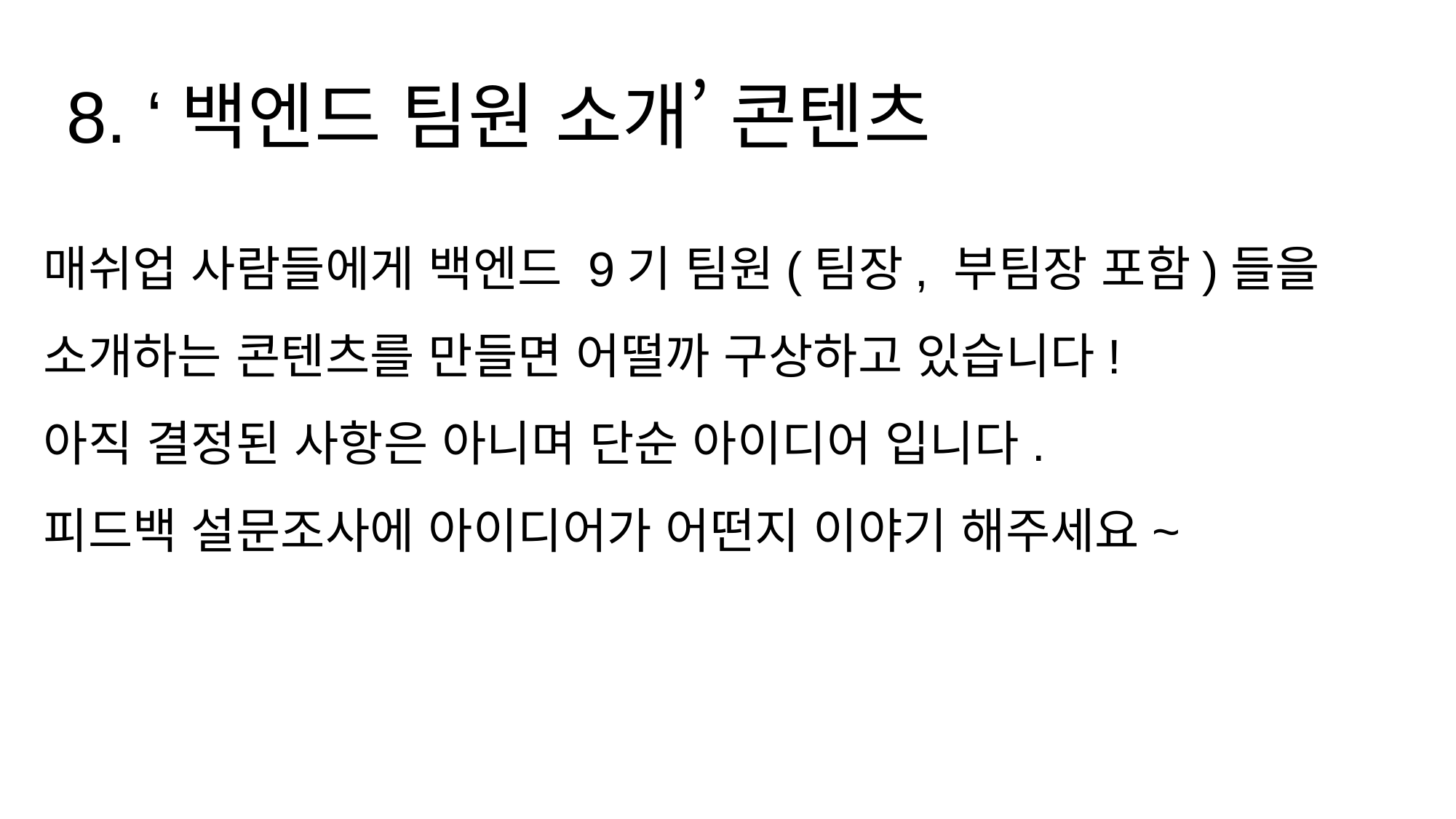

8. ‘백엔드 팀원 소개’ 콘텐츠
매쉬업 사람들에게 백엔드 9기 팀원(팀장, 부팀장 포함)들을
소개하는 콘텐츠를 만들면 어떨까 구상하고 있습니다!
아직 결정된 사항은 아니며 단순 아이디어 입니다.
피드백 설문조사에 아이디어가 어떤지 이야기 해주세요~